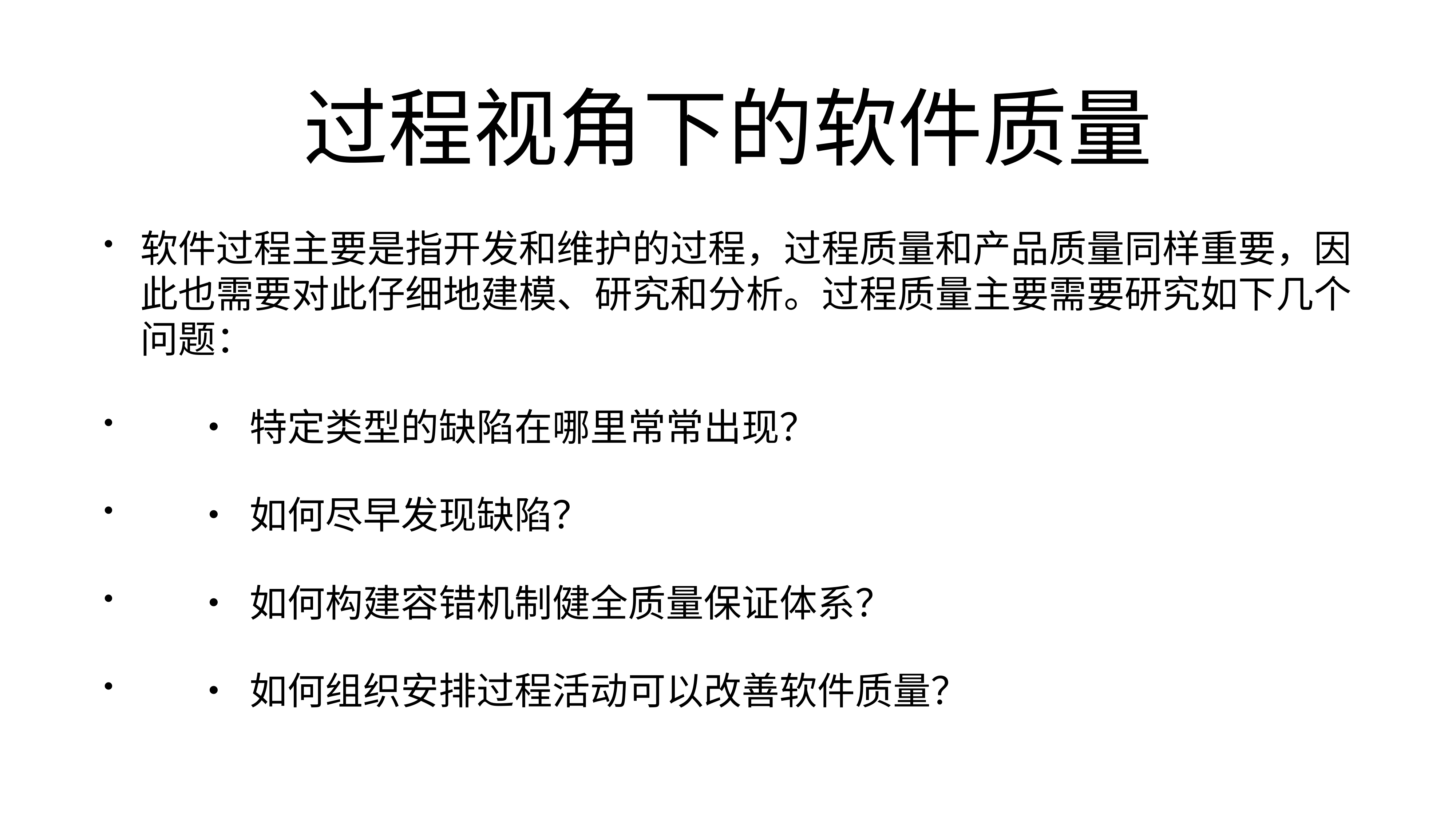

# 过程视角下的软件质量
软件过程主要是指开发和维护的过程，过程质量和产品质量同样重要，因此也需要对此仔细地建模、研究和分析。过程质量主要需要研究如下几个问题：
	•	特定类型的缺陷在哪里常常出现？
	•	如何尽早发现缺陷？
	•	如何构建容错机制健全质量保证体系？
	•	如何组织安排过程活动可以改善软件质量？